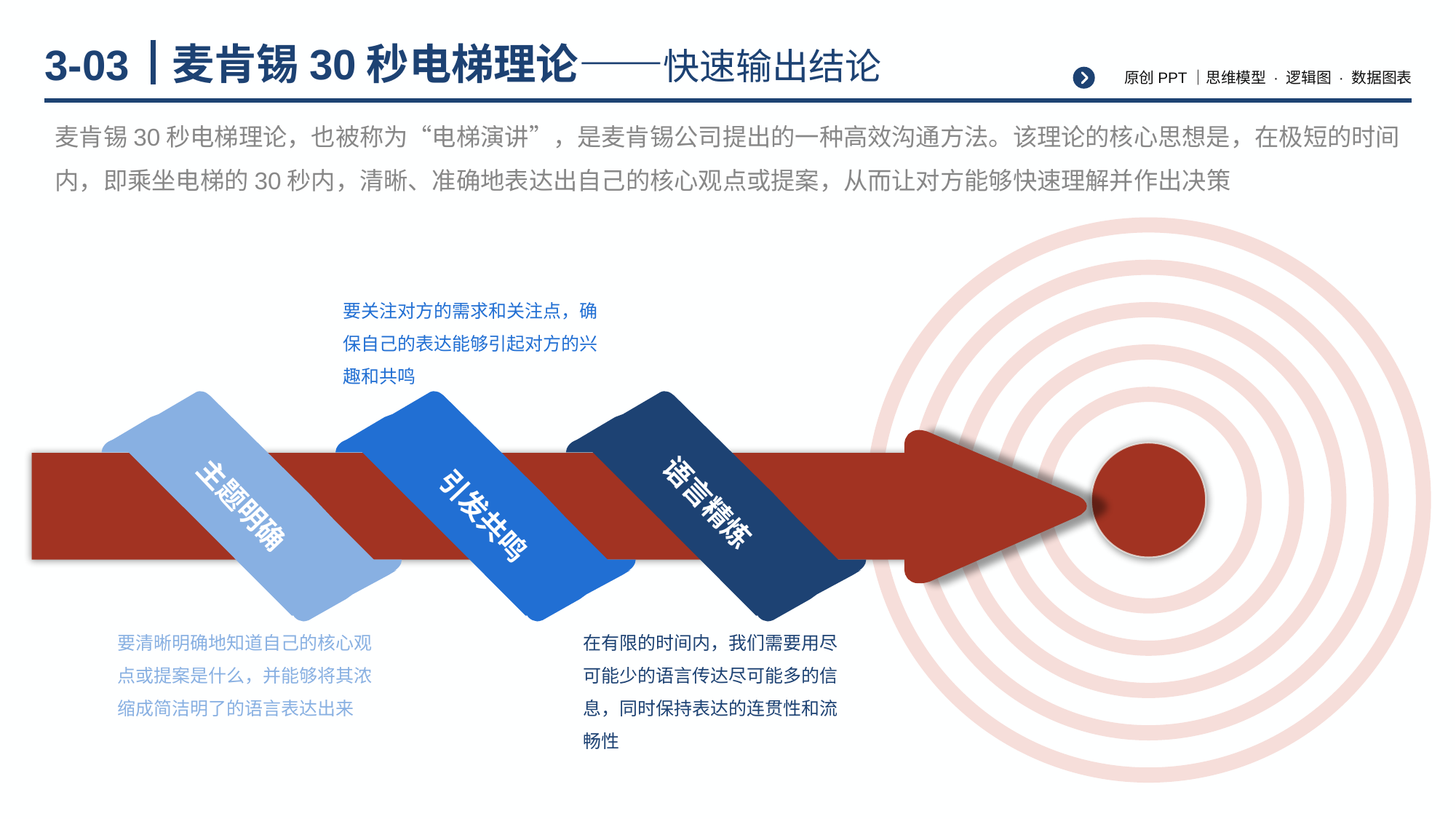

# 麦肯锡30秒电梯理论——快速输出结论
3-03
麦肯锡30秒电梯理论，也被称为“电梯演讲”，是麦肯锡公司提出的一种高效沟通方法。该理论的核心思想是，在极短的时间内，即乘坐电梯的30秒内，清晰、准确地表达出自己的核心观点或提案，从而让对方能够快速理解并作出决策

语言精炼
主题明确
引发共鸣

要关注对方的需求和关注点，确保自己的表达能够引起对方的兴趣和共鸣
要清晰明确地知道自己的核心观点或提案是什么，并能够将其浓缩成简洁明了的语言表达出来
在有限的时间内，我们需要用尽可能少的语言传达尽可能多的信息，同时保持表达的连贯性和流畅性